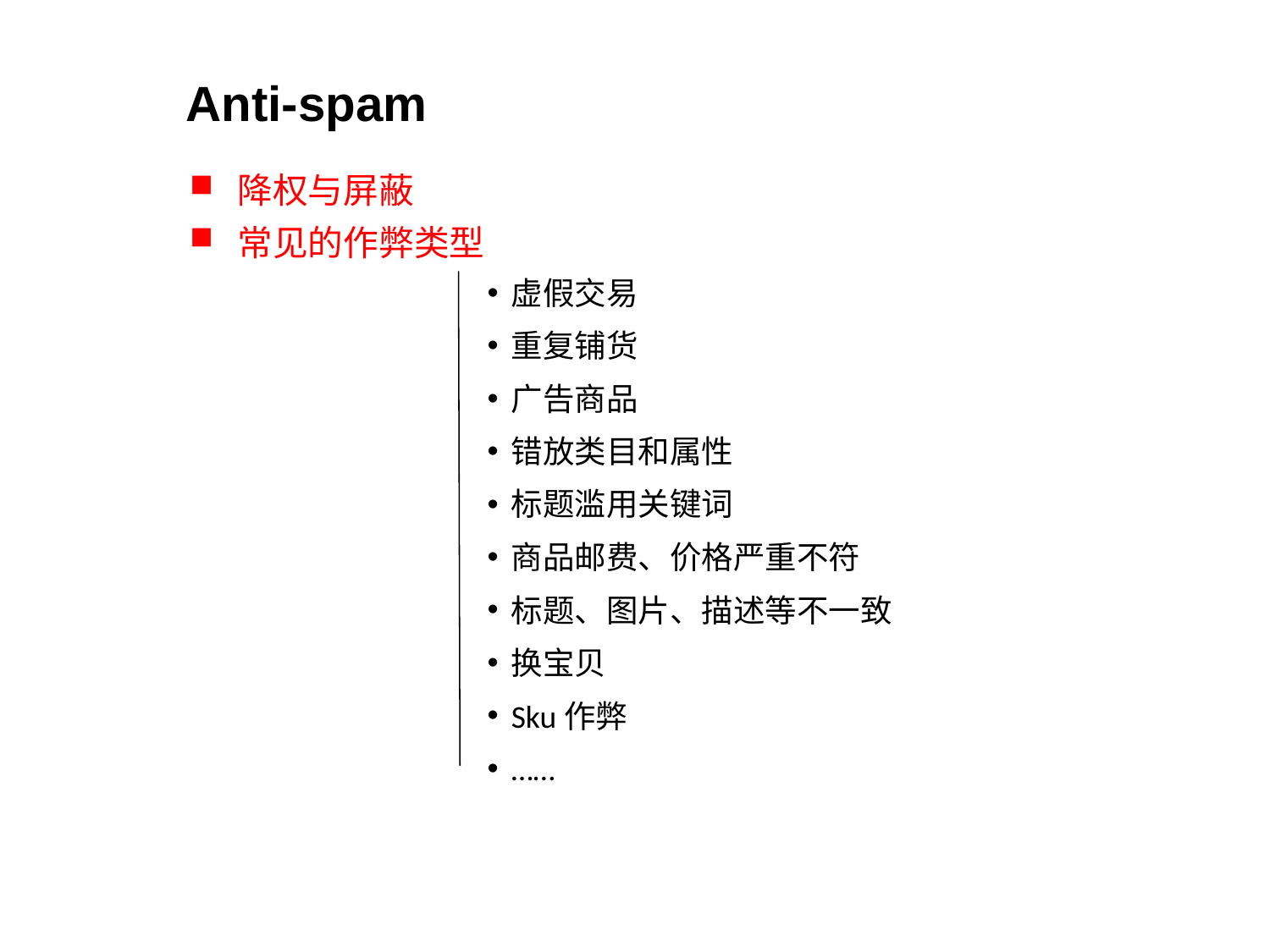

Anti-spam
降权与屏蔽
常见的作弊类型
虚假交易
重复铺货
广告商品
错放类目和属性
标题滥用关键词
商品邮费、价格严重不符
标题、图片、描述等不一致
换宝贝
Sku作弊
……